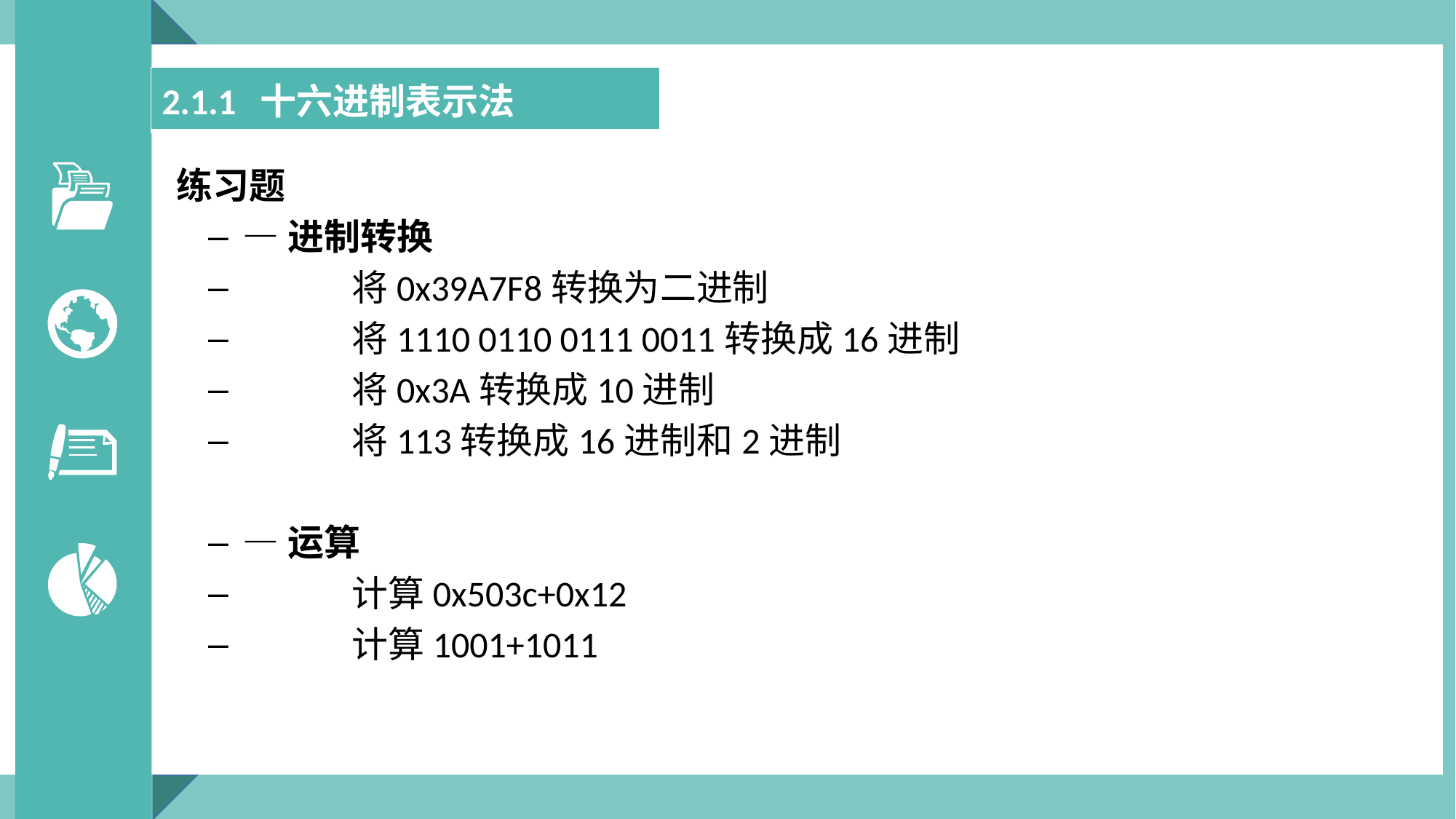

| 2.1.1 十六进制表示法 |
| --- |
练习题
—进制转换
	将0x39A7F8转换为二进制
	将1110 0110 0111 0011转换成16进制
	将0x3A转换成10进制
	将113转换成16进制和2进制

—运算
	计算0x503c+0x12
	计算1001+1011